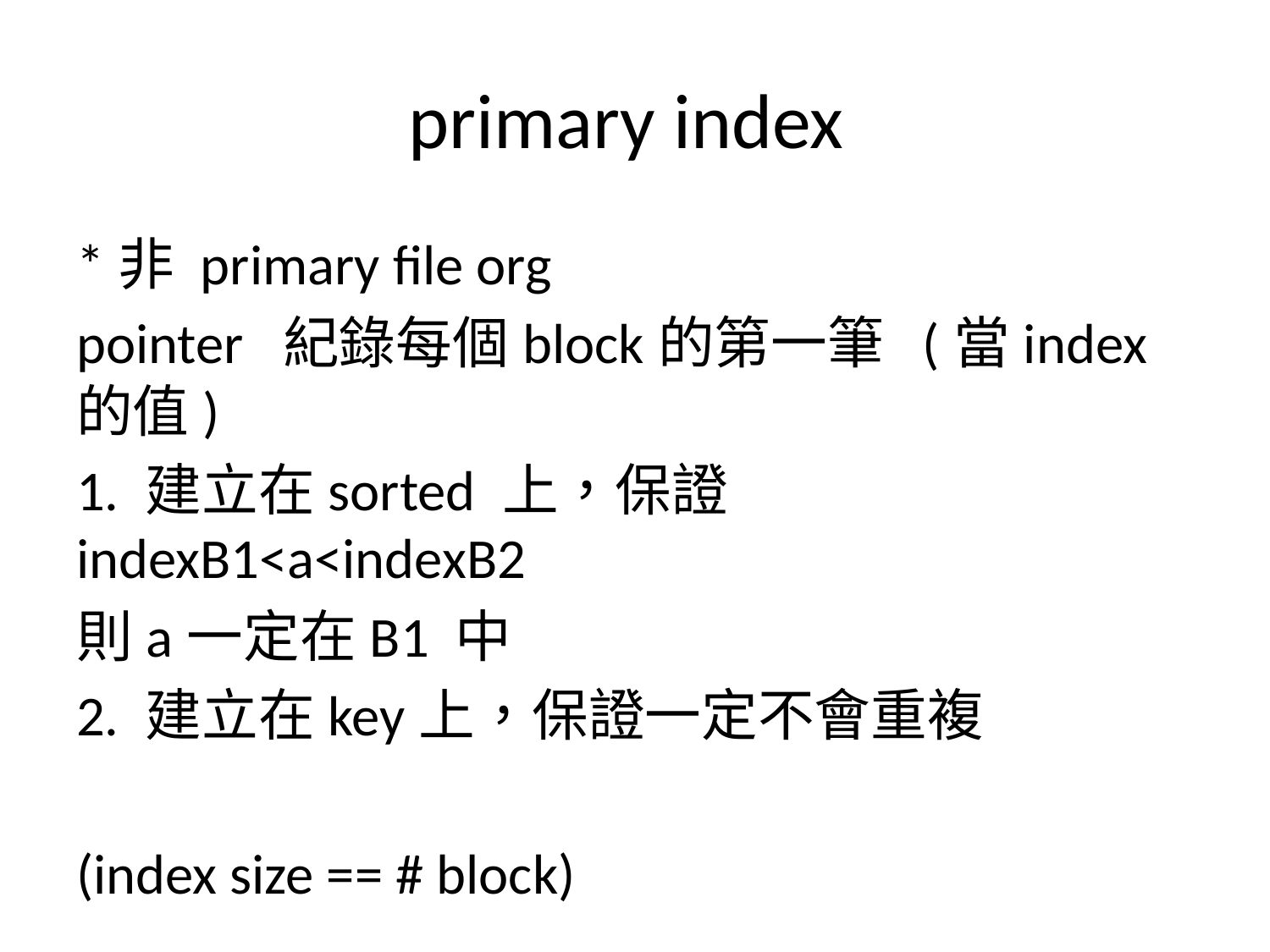

# primary index
*非 primary file org
pointer  紀錄每個block的第一筆  (當index的值)
1. 建立在sorted 上，保證 indexB1<a<indexB2
則a一定在B1 中
2. 建立在key上，保證一定不會重複

(index size == # block)